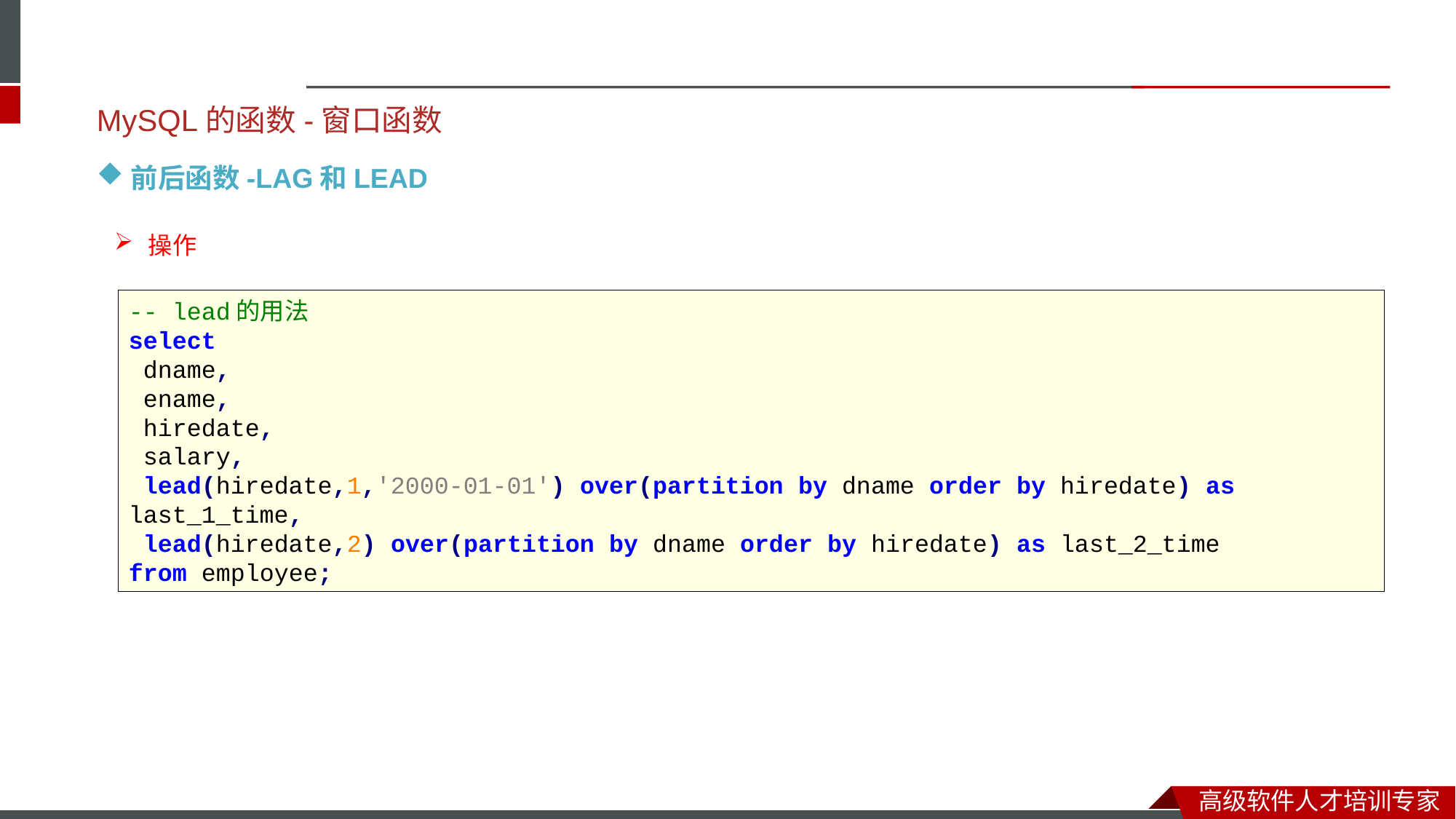

MySQL的函数-窗口函数
前后函数-LAG和LEAD
操作
-- lead的用法
select
 dname,
 ename,
 hiredate,
 salary,
 lead(hiredate,1,'2000-01-01') over(partition by dname order by hiredate) as last_1_time,
 lead(hiredate,2) over(partition by dname order by hiredate) as last_2_time
from employee;